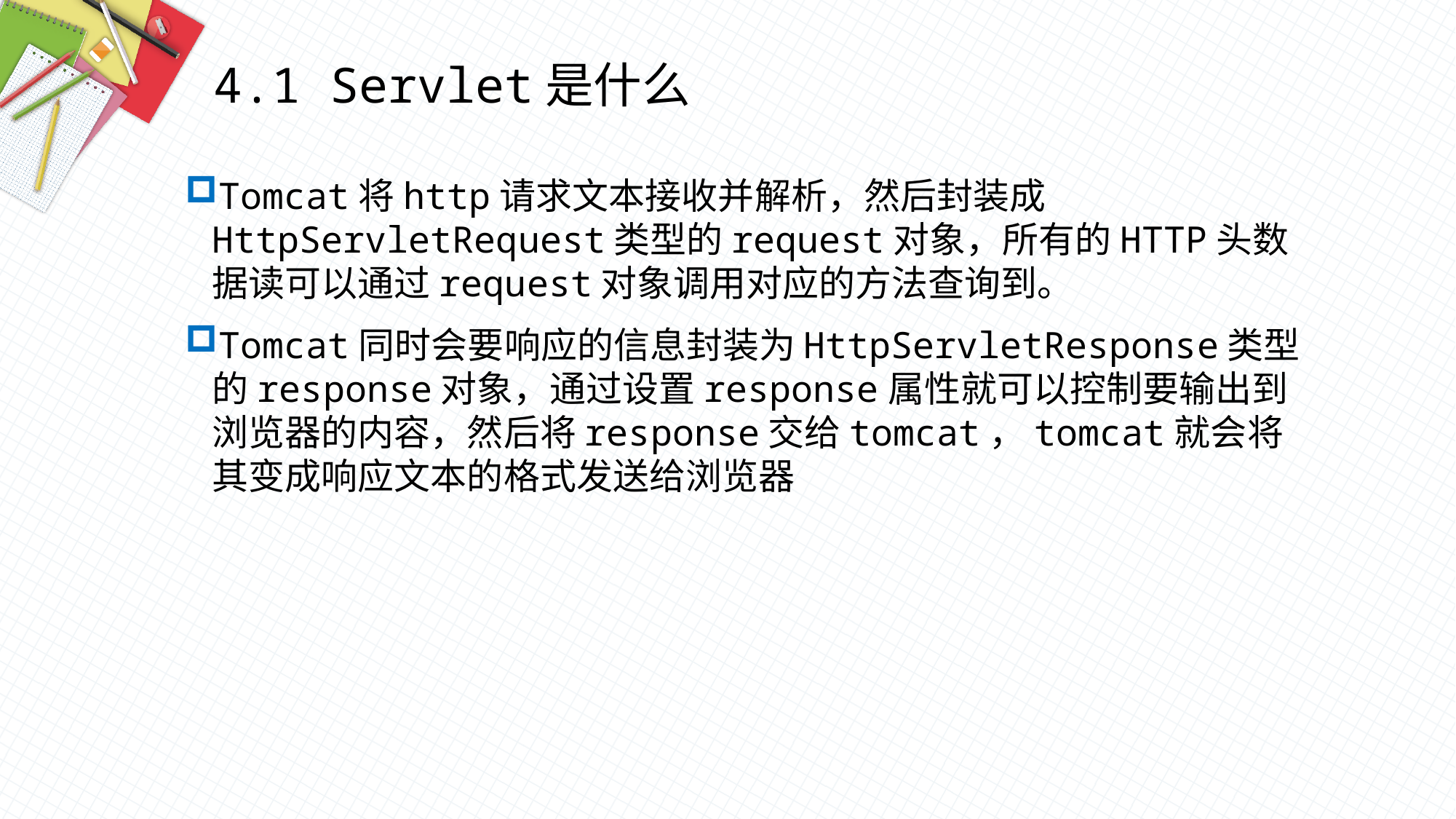

4.1 Servlet是什么
Tomcat将http请求文本接收并解析，然后封装成HttpServletRequest类型的request对象，所有的HTTP头数据读可以通过request对象调用对应的方法查询到。
Tomcat同时会要响应的信息封装为HttpServletResponse类型的response对象，通过设置response属性就可以控制要输出到浏览器的内容，然后将response交给tomcat，tomcat就会将其变成响应文本的格式发送给浏览器